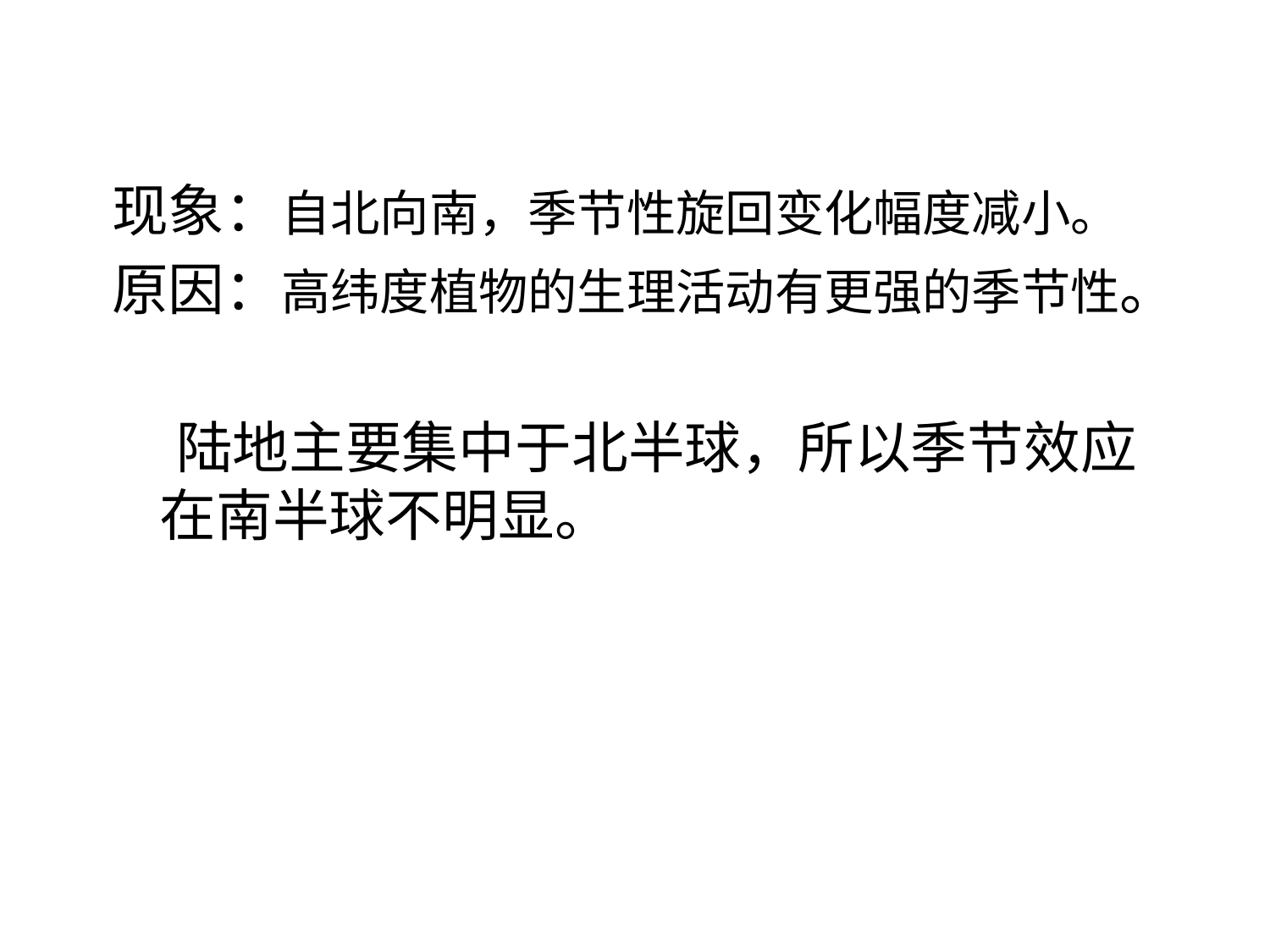

现象：自北向南，季节性旋回变化幅度减小。
原因：高纬度植物的生理活动有更强的季节性。

    陆地主要集中于北半球，所以季节效应在南半球不明显。